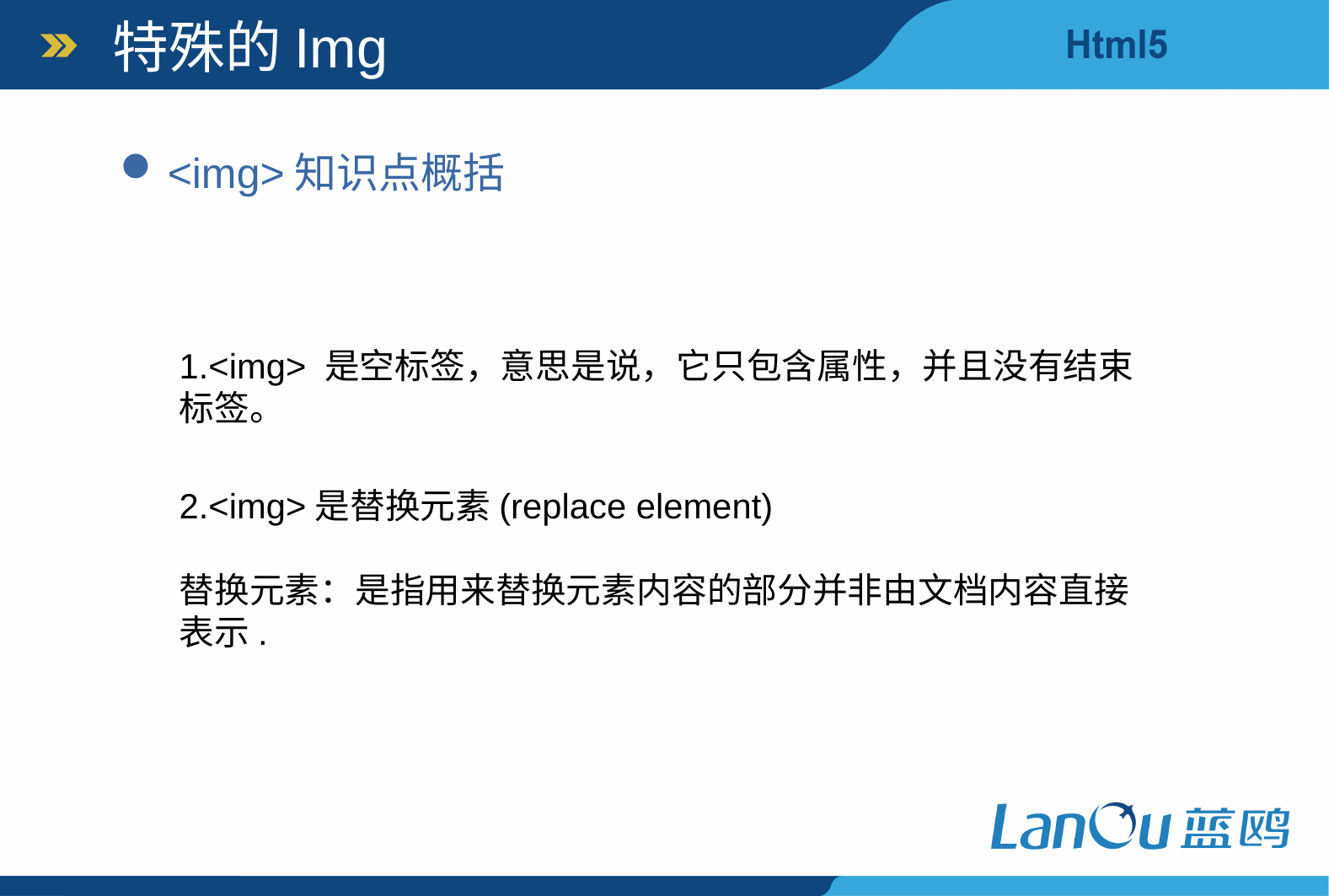

特殊的Img
<img>知识点概括
1.<img> 是空标签，意思是说，它只包含属性，并且没有结束标签。
2.<img>是替换元素(replace element)

替换元素：是指用来替换元素内容的部分并非由文档内容直接表示.